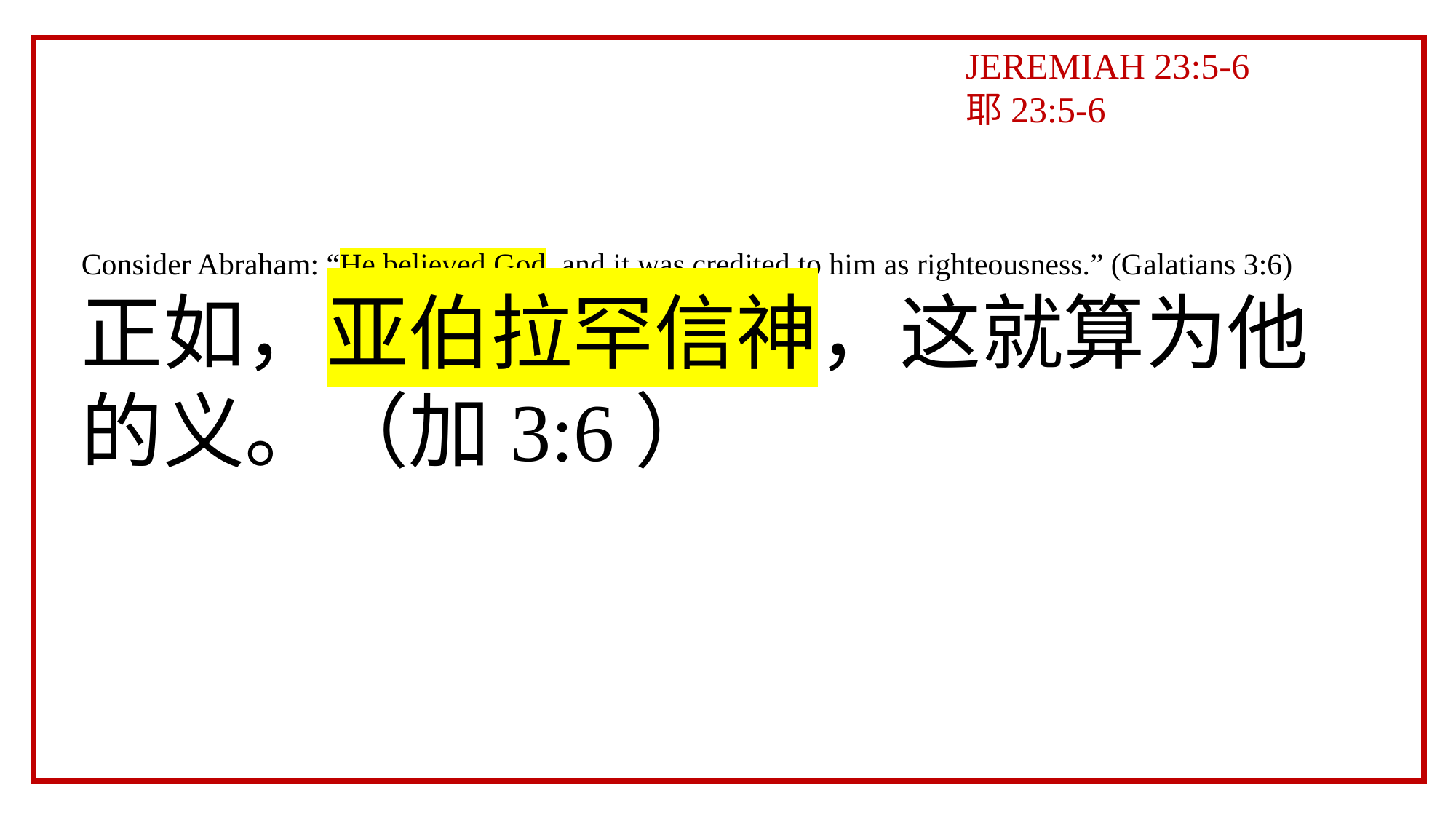

JEREMIAH 23:5-6
耶23:5-6
Consider Abraham: “He believed God, and it was credited to him as righteousness.” (Galatians 3:6)
正如，亚伯拉罕信神，这就算为他的义。（加3:6）